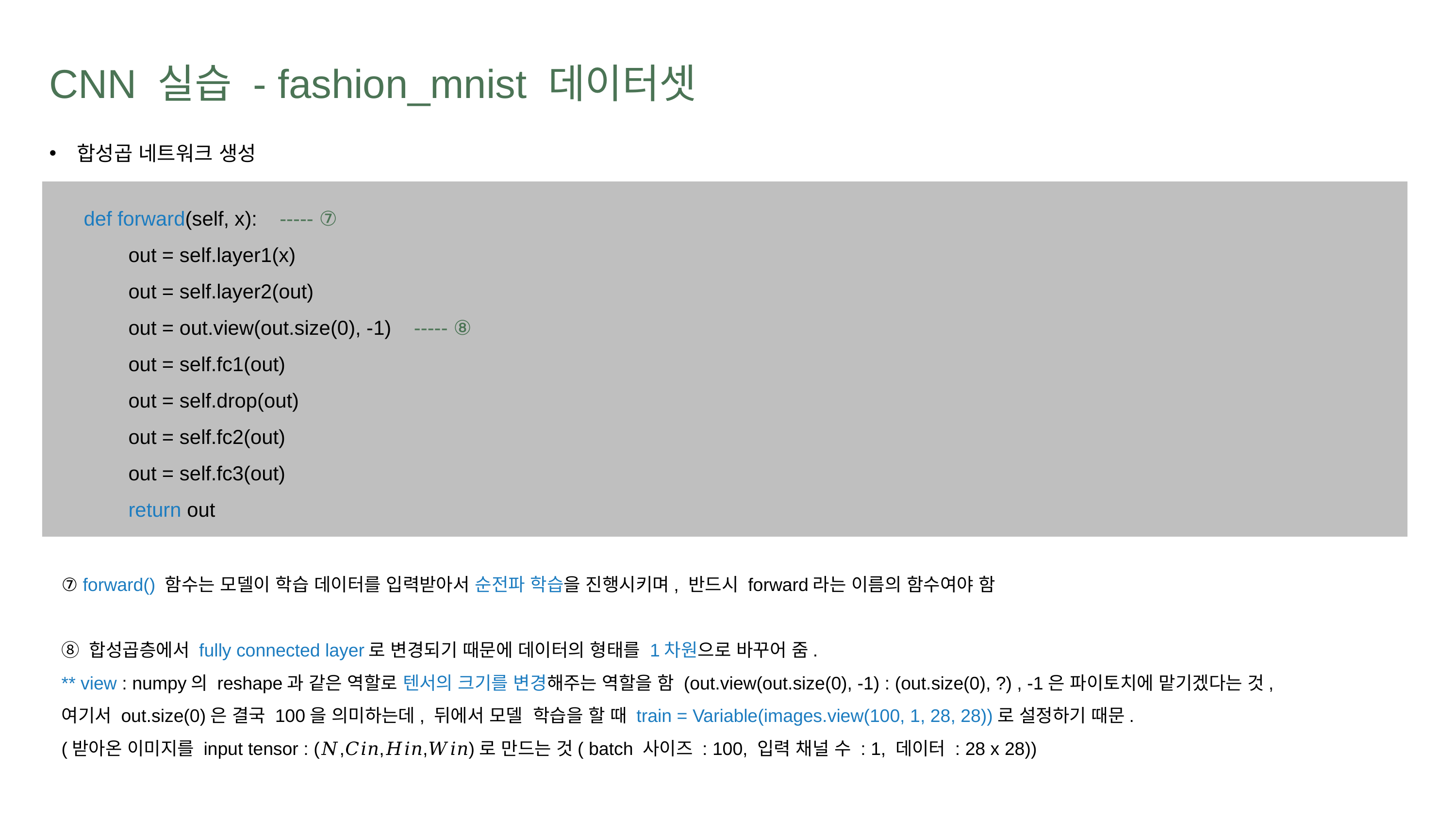

CNN 실습 - fashion_mnist 데이터셋
합성곱 네트워크 생성

    def forward(self, x):    ----- ⑦
            out = self.layer1(x)
            out = self.layer2(out)
            out = out.view(out.size(0), -1)    ----- ⑧
            out = self.fc1(out)
            out = self.drop(out)
            out = self.fc2(out)
            out = self.fc3(out)
            return out
⑦ forward() 함수는 모델이 학습 데이터를 입력받아서 순전파 학습을 진행시키며, 반드시 forward라는 이름의 함수여야 함

⑧ 합성곱층에서 fully connected layer로 변경되기 때문에 데이터의 형태를 1차원으로 바꾸어 줌.
** view : numpy의 reshape과 같은 역할로 텐서의 크기를 변경해주는 역할을 함 (out.view(out.size(0), -1) : (out.size(0), ?) , -1은 파이토치에 맡기겠다는 것,
여기서 out.size(0)은 결국 100을 의미하는데, 뒤에서 모델  학습을 할 때 train = Variable(images.view(100, 1, 28, 28))로 설정하기 때문.
(받아온 이미지를 input tensor : (𝑁,𝐶𝑖𝑛,𝐻𝑖𝑛,𝑊𝑖𝑛)로 만드는 것( batch 사이즈 : 100, 입력 채널 수 : 1, 데이터 : 28 x 28))